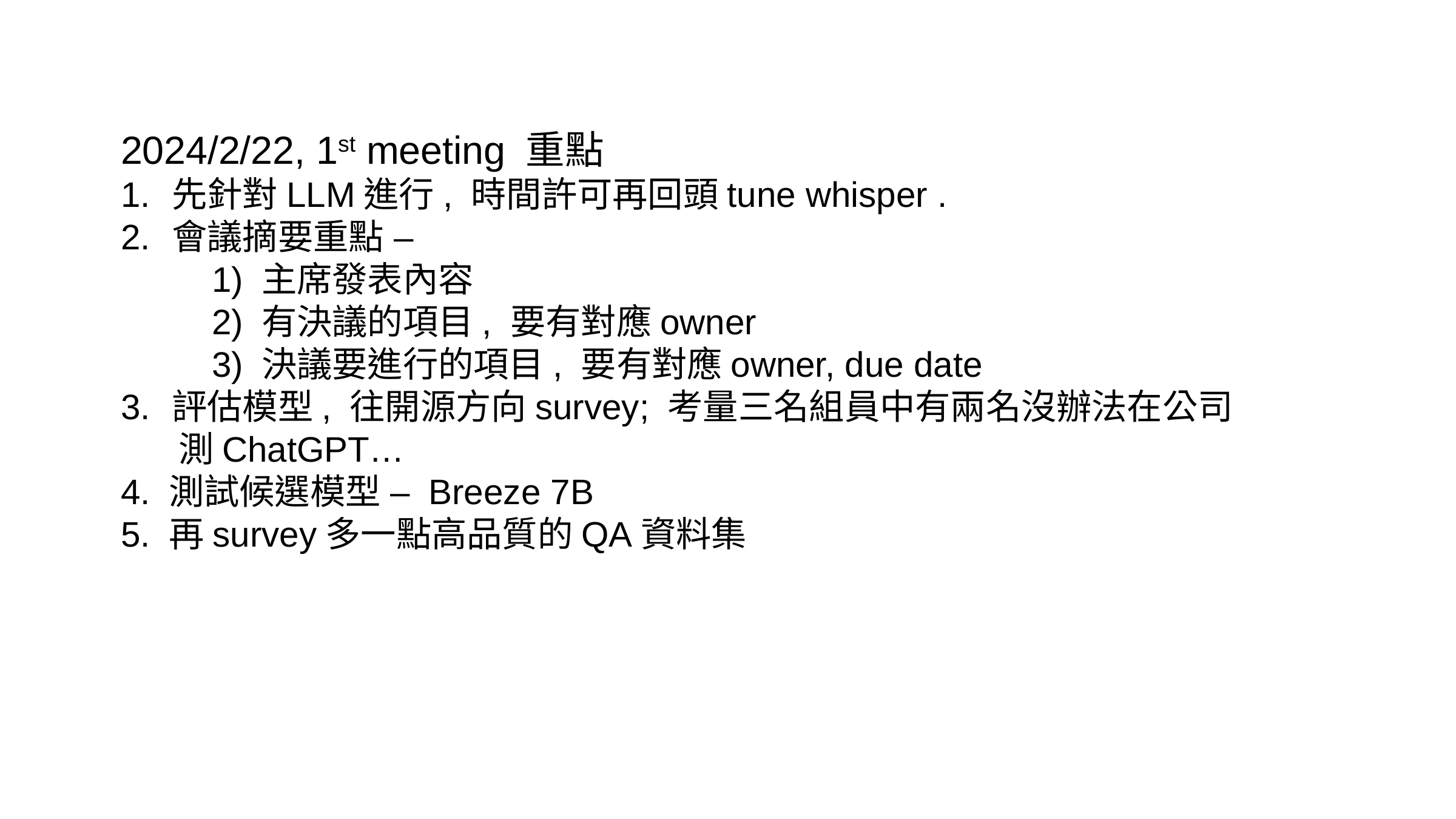

2024/2/22, 1st meeting 重點
先針對LLM進行, 時間許可再回頭tune whisper .
會議摘要重點 –
	1) 主席發表內容
	2) 有決議的項目, 要有對應owner
	3) 決議要進行的項目, 要有對應owner, due date
評估模型, 往開源方向survey; 考量三名組員中有兩名沒辦法在公司
     測ChatGPT…
4. 測試候選模型 – Breeze 7B
5. 再survey多一點高品質的QA資料集